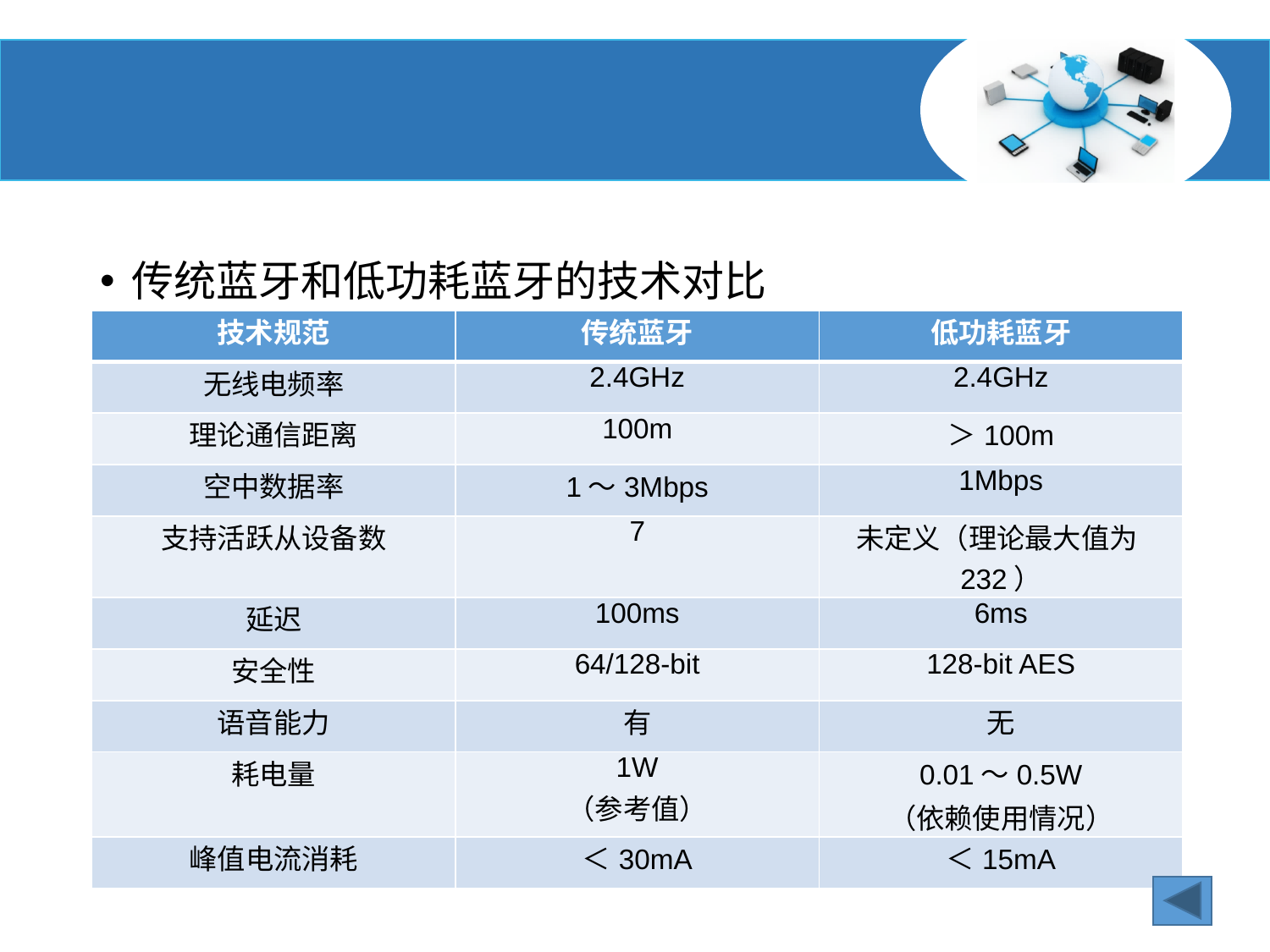

#
传统蓝牙和低功耗蓝牙的技术对比
| 技术规范 | 传统蓝牙 | 低功耗蓝牙 |
| --- | --- | --- |
| 无线电频率 | 2.4GHz | 2.4GHz |
| 理论通信距离 | 100m | ＞100m |
| 空中数据率 | 1～3Mbps | 1Mbps |
| 支持活跃从设备数 | 7 | 未定义（理论最大值为232） |
| 延迟 | 100ms | 6ms |
| 安全性 | 64/128-bit | 128-bit AES |
| 语音能力 | 有 | 无 |
| 耗电量 | 1W （参考值） | 0.01～0.5W （依赖使用情况） |
| 峰值电流消耗 | ＜30mA | ＜15mA |